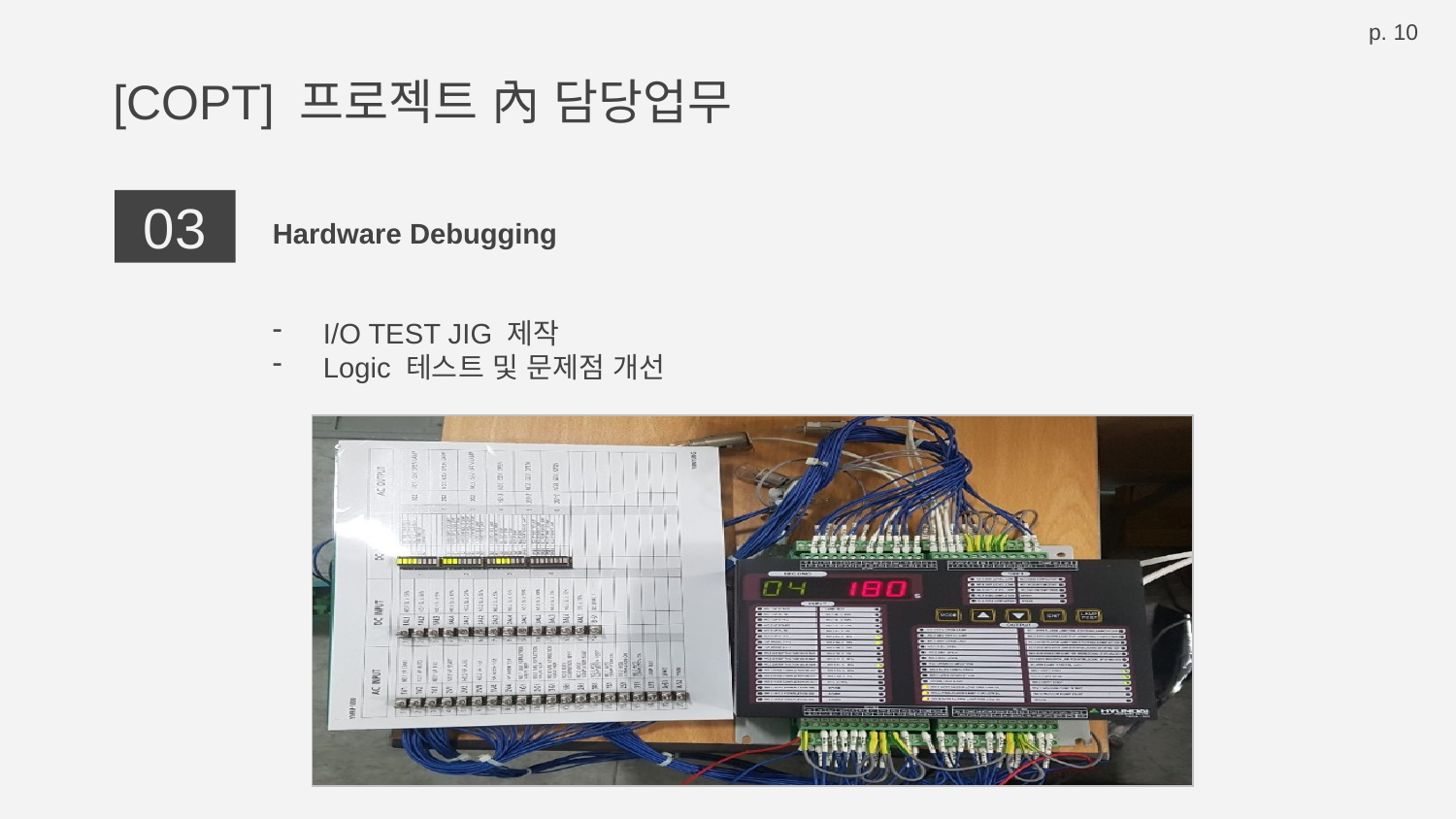

p. 10
# [COPT] 프로젝트 內 담당업무
03
Hardware Debugging
I/O TEST JIG 제작
Logic 테스트 및 문제점 개선
|  |
| --- |